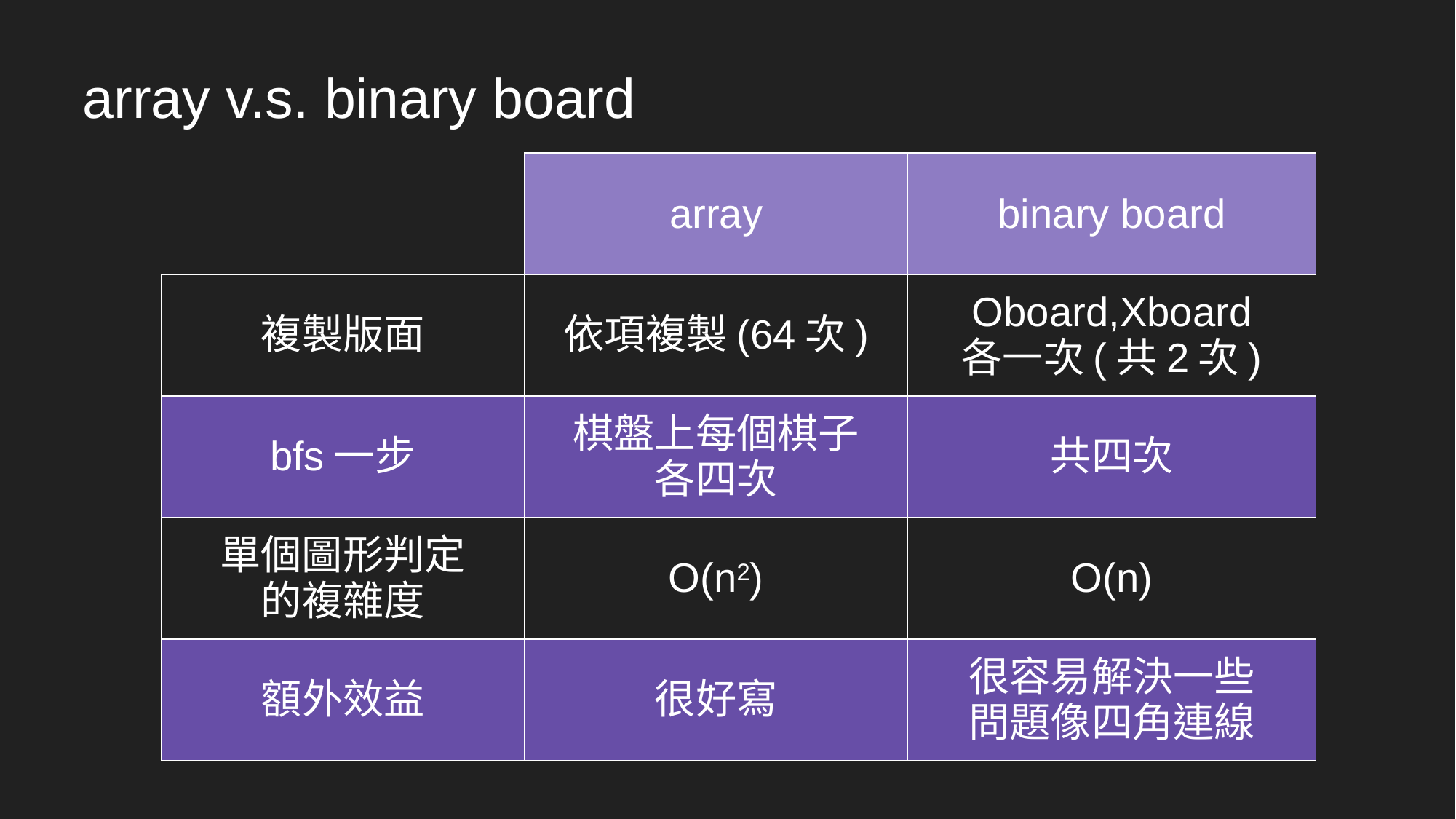

# array v.s. binary board
|  | array | binary board |
| --- | --- | --- |
| 複製版面 | 依項複製(64次) | Oboard,Xboard 各一次(共2次) |
| bfs一步 | 棋盤上每個棋子 各四次 | 共四次 |
| 單個圖形判定 的複雜度 | O(n2) | O(n) |
| 額外效益 | 很好寫 | 很容易解決一些 問題像四角連線 |